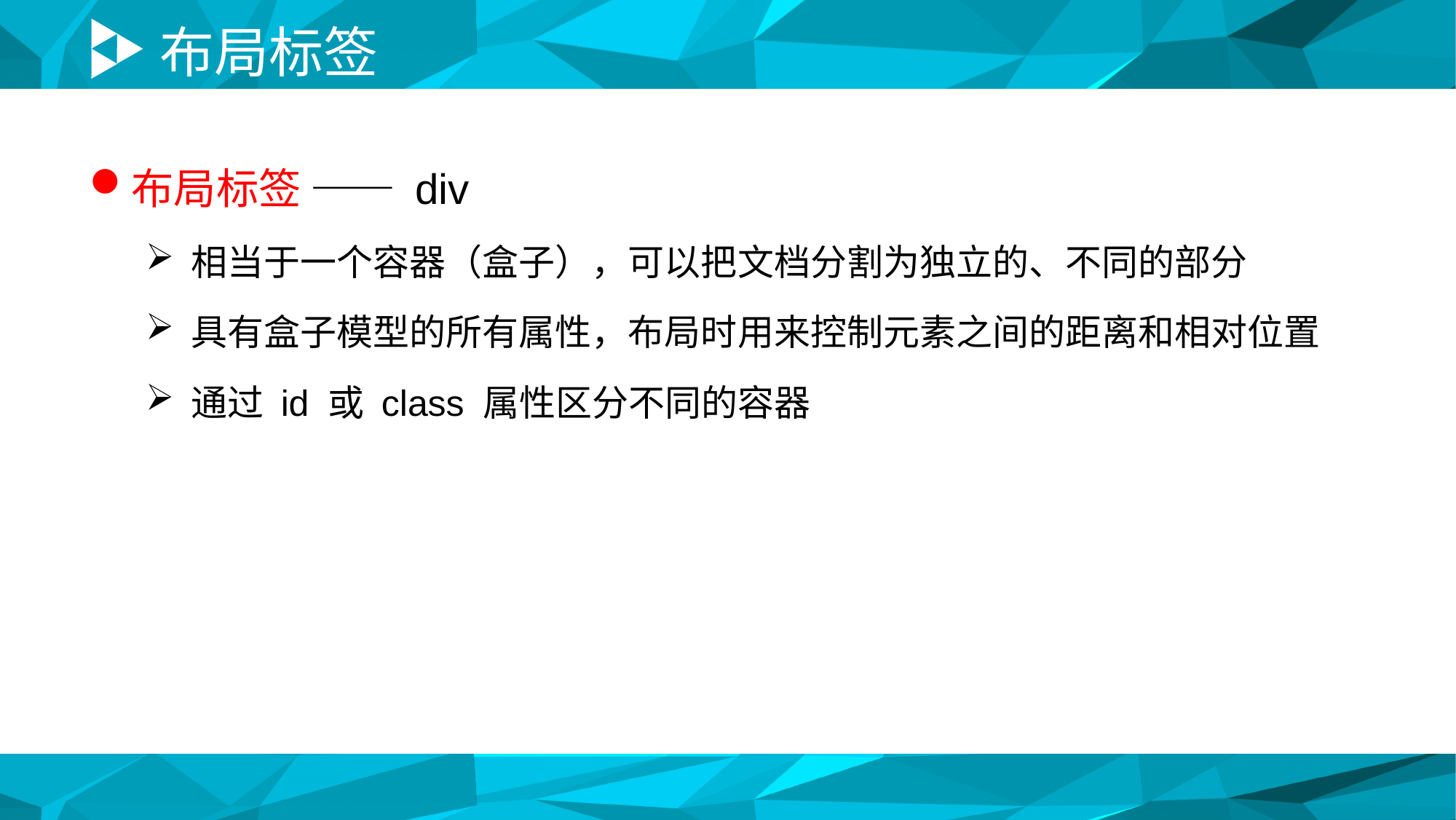

# 布局标签
布局标签 —— div
相当于一个容器（盒子），可以把文档分割为独立的、不同的部分
具有盒子模型的所有属性，布局时用来控制元素之间的距离和相对位置
通过 id 或 class 属性区分不同的容器